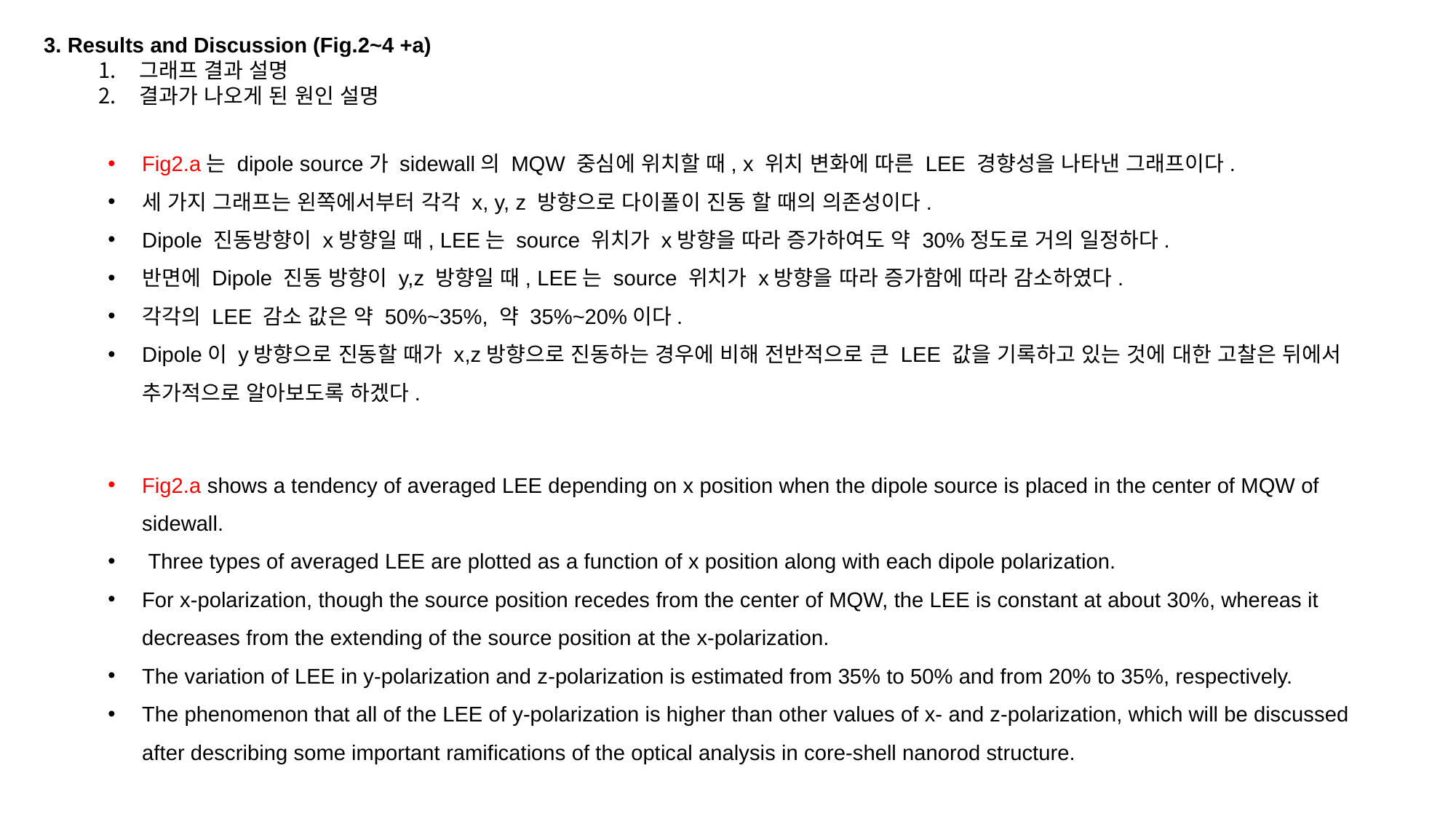

3. Results and Discussion (Fig.2~4 +a)
그래프 결과 설명
결과가 나오게 된 원인 설명
Fig2.a는 dipole source가 sidewall의 MQW 중심에 위치할 때, x 위치 변화에 따른 LEE 경향성을 나타낸 그래프이다.
세 가지 그래프는 왼쪽에서부터 각각 x, y, z 방향으로 다이폴이 진동 할 때의 의존성이다.
Dipole 진동방향이 x방향일 때, LEE는 source 위치가 x방향을 따라 증가하여도 약 30%정도로 거의 일정하다.
반면에 Dipole 진동 방향이 y,z 방향일 때, LEE는 source 위치가 x방향을 따라 증가함에 따라 감소하였다.
각각의 LEE 감소 값은 약 50%~35%, 약 35%~20%이다.
Dipole이 y방향으로 진동할 때가 x,z방향으로 진동하는 경우에 비해 전반적으로 큰 LEE 값을 기록하고 있는 것에 대한 고찰은 뒤에서 추가적으로 알아보도록 하겠다.
Fig2.a shows a tendency of averaged LEE depending on x position when the dipole source is placed in the center of MQW of sidewall.
 Three types of averaged LEE are plotted as a function of x position along with each dipole polarization.
For x-polarization, though the source position recedes from the center of MQW, the LEE is constant at about 30%, whereas it decreases from the extending of the source position at the x-polarization.
The variation of LEE in y-polarization and z-polarization is estimated from 35% to 50% and from 20% to 35%, respectively.
The phenomenon that all of the LEE of y-polarization is higher than other values of x- and z-polarization, which will be discussed after describing some important ramifications of the optical analysis in core-shell nanorod structure.